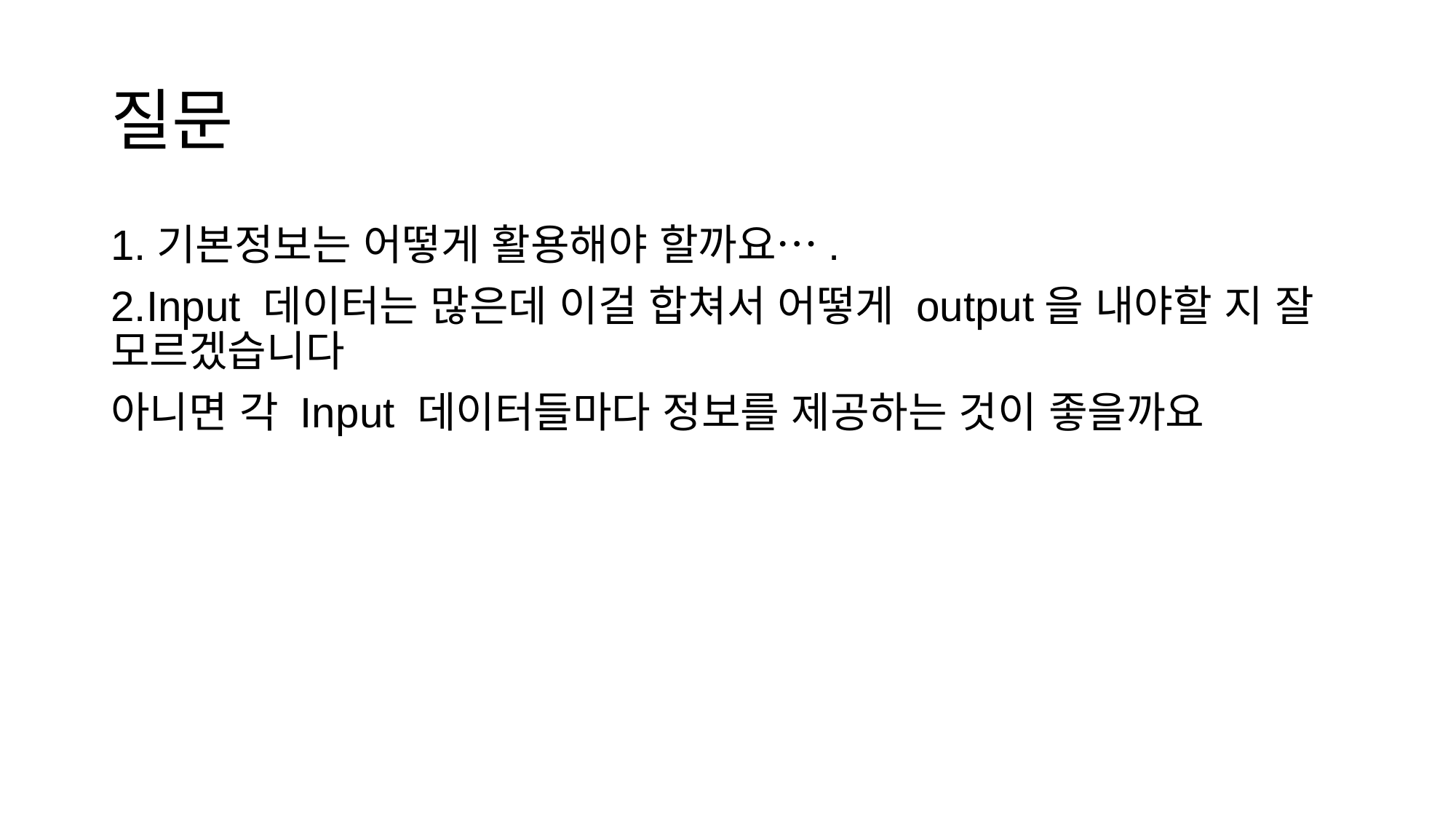

# 질문
1.기본정보는 어떻게 활용해야 할까요….
2.Input 데이터는 많은데 이걸 합쳐서 어떻게 output을 내야할 지 잘 모르겠습니다
아니면 각 Input 데이터들마다 정보를 제공하는 것이 좋을까요